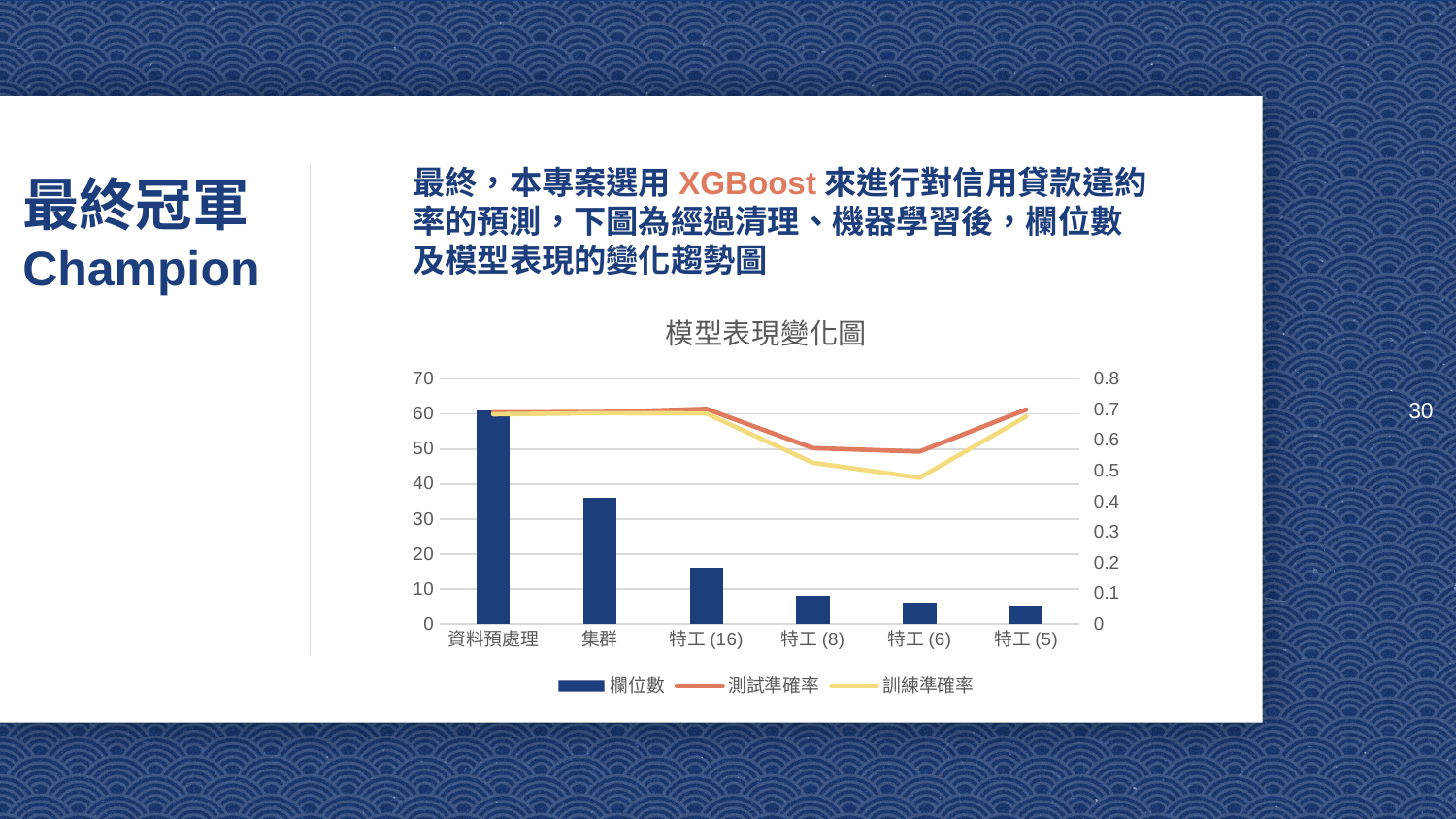

30
最終，本專案選用XGBoost來進行對信用貸款違約率的預測，下圖為經過清理、機器學習後，欄位數及模型表現的變化趨勢圖
最終冠軍
Champion

### Chart: 模型表現變化圖

| Category | 欄位數 | 測試準確率 | 訓練準確率 |
|---|---|---|---|
| 資料預處理 | 61.0 | 0.6913 | 0.6849 |
| 集群 | 36.0 | 0.6919 | 0.6885 |
| 特工(16) | 16.0 | 0.7025 | 0.6875 |
| 特工(8) | 8.0 | 0.5744 | 0.5265 |
| 特工(6) | 6.0 | 0.5629 | 0.4775 |
| 特工(5) | 5.0 | 0.7004 | 0.6776 |